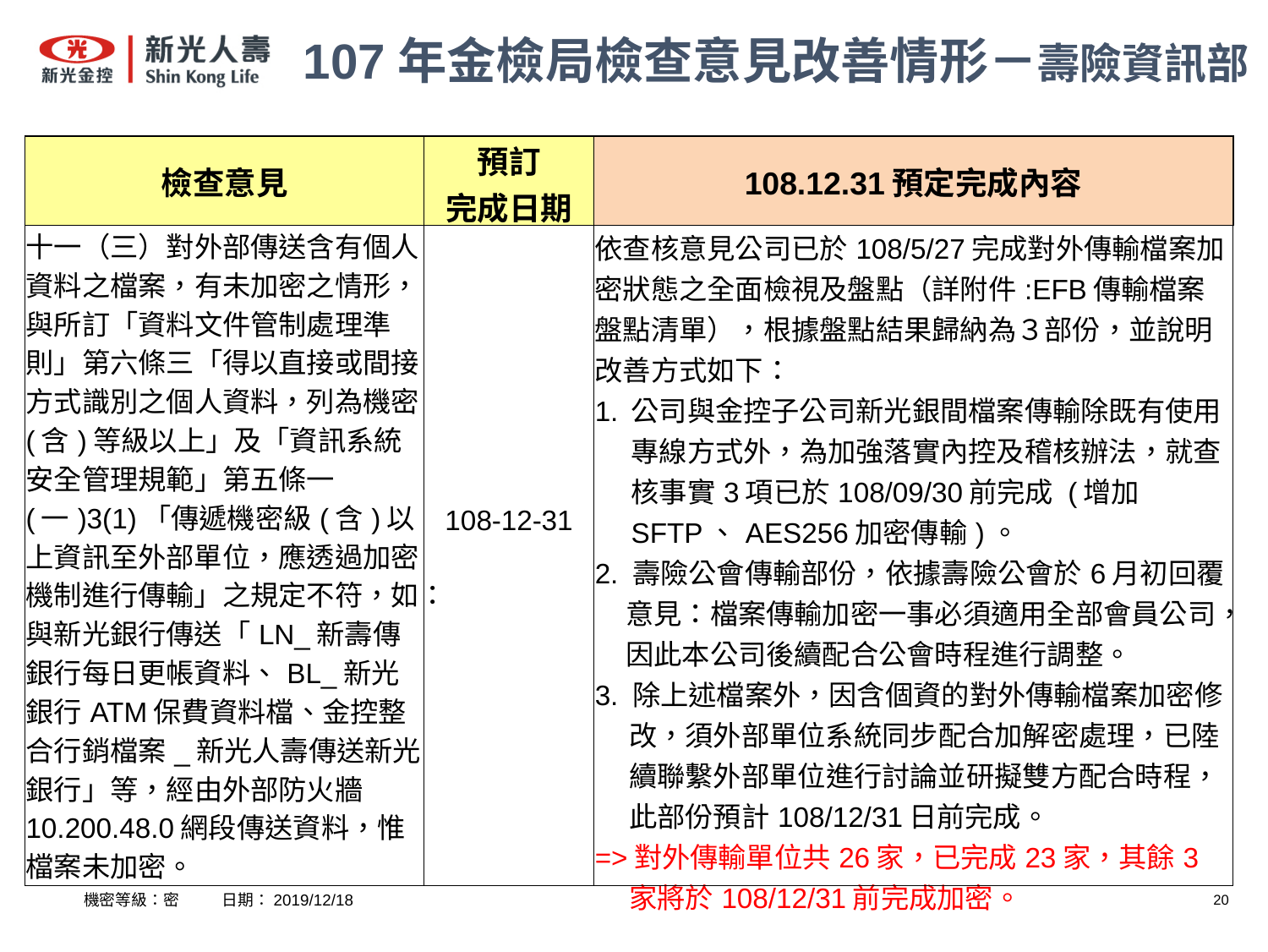

107年金檢局檢查意見改善情形－壽險資訊部
| 檢查意見 | 預訂 完成日期 | 108.12.31預定完成內容 |
| --- | --- | --- |
| 十一（三）對外部傳送含有個人資料之檔案，有未加密之情形，與所訂「資料文件管制處理準則」第六條三「得以直接或間接方式識別之個人資料，列為機密(含)等級以上」及「資訊系統安全管理規範」第五條一(一)3(1)「傳遞機密級(含)以上資訊至外部單位，應透過加密機制進行傳輸」之規定不符，如：與新光銀行傳送「LN\_新壽傳銀行每日更帳資料、BL\_新光銀行ATM保費資料檔、金控整合行銷檔案\_新光人壽傳送新光銀行」等，經由外部防火牆10.200.48.0網段傳送資料，惟檔案未加密。 | 108-12-31 | 依查核意見公司已於108/5/27完成對外傳輸檔案加密狀態之全面檢視及盤點（詳附件:EFB傳輸檔案盤點清單），根據盤點結果歸納為３部份，並說明改善方式如下： 公司與金控子公司新光銀間檔案傳輸除既有使用專線方式外，為加強落實內控及稽核辦法，就查核事實3項已於108/09/30前完成 (增加SFTP、AES256加密傳輸)。 2. 壽險公會傳輸部份，依據壽險公會於6月初回覆意見：檔案傳輸加密一事必須適用全部會員公司，因此本公司後續配合公會時程進行調整。 3. 除上述檔案外，因含個資的對外傳輸檔案加密修改，須外部單位系統同步配合加解密處理，已陸續聯繫外部單位進行討論並研擬雙方配合時程，此部份預計108/12/31日前完成。 =>對外傳輸單位共26家，已完成23家，其餘3家將於108/12/31前完成加密。 |
機密等級：密            日期：2019/12/18